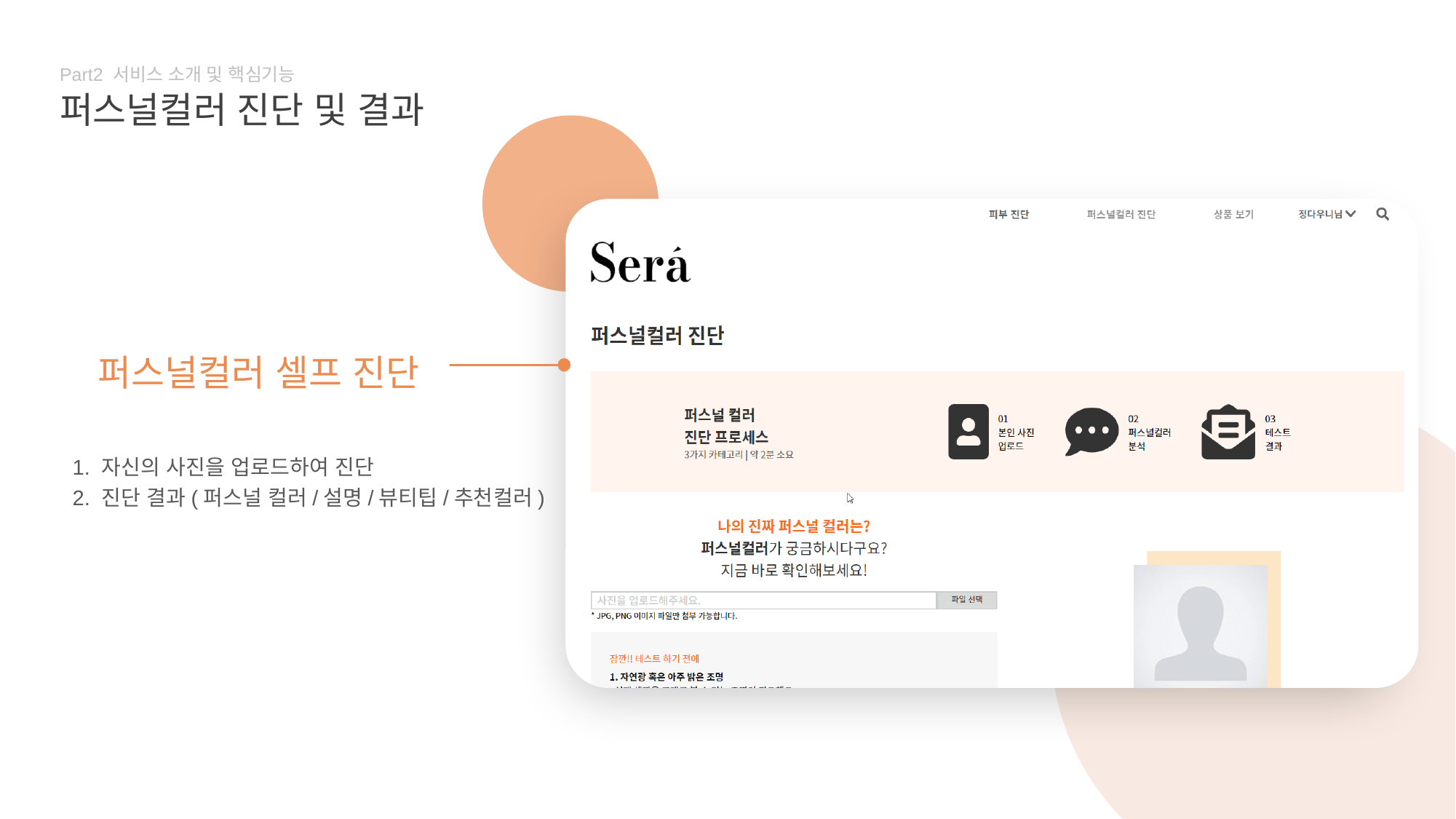

Part2 서비스 소개 및 핵심기능
퍼스널컬러 진단 및 결과

퍼스널컬러 셀프 진단

1. 자신의 사진을 업로드하여 진단
2. 진단 결과(퍼스널 컬러/설명/뷰티팁/추천컬러)